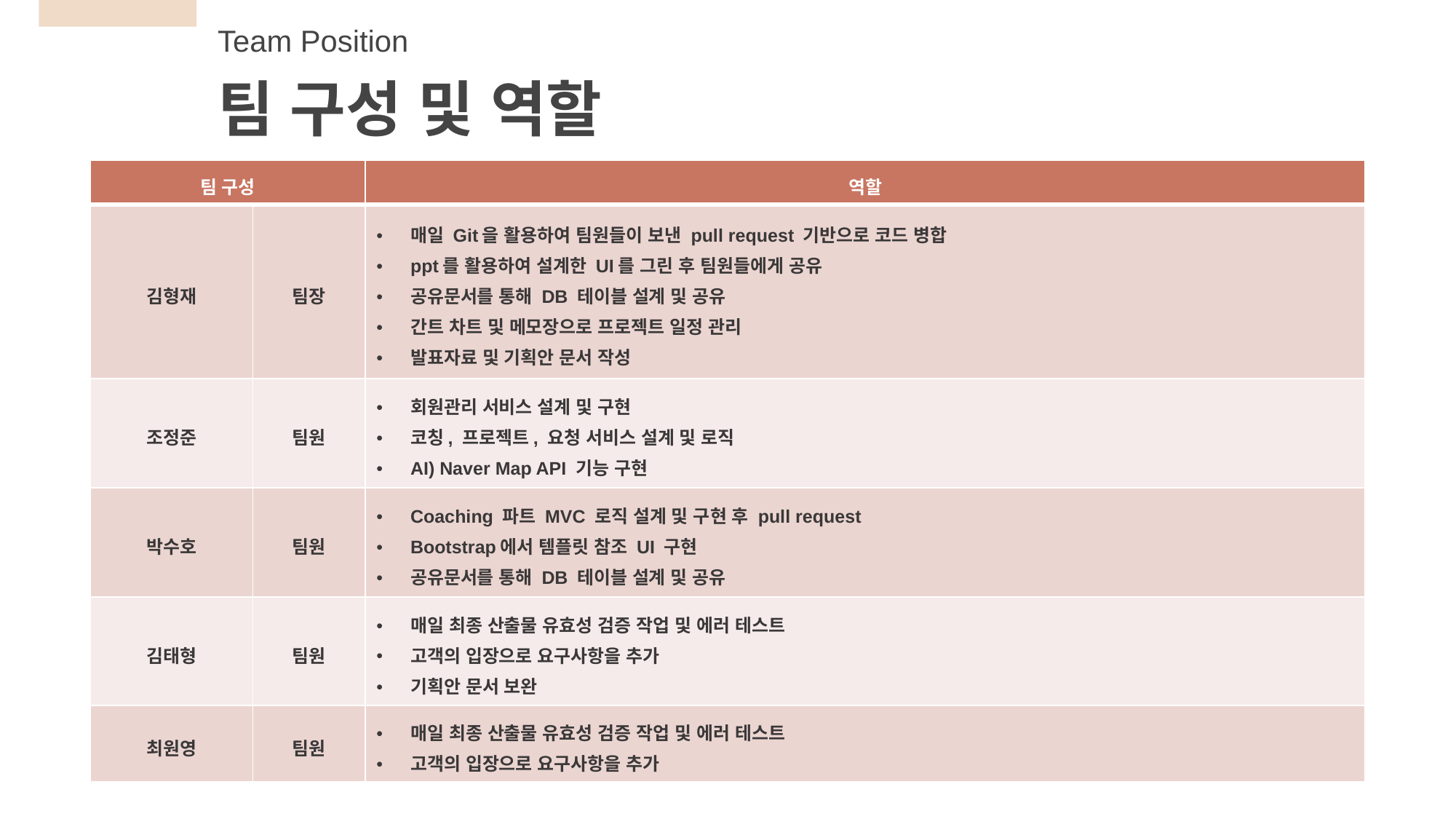

Team Position
팀 구성 및 역할
| 팀 구성 |  | 역할 |
| --- | --- | --- |
| 김형재 | 팀장 | 매일 Git을 활용하여 팀원들이 보낸 pull request 기반으로 코드 병합 ppt를 활용하여 설계한 UI를 그린 후 팀원들에게 공유 공유문서를 통해 DB 테이블 설계 및 공유 간트 차트 및 메모장으로 프로젝트 일정 관리 발표자료 및 기획안 문서 작성 |
| 조정준 | 팀원 | 회원관리 서비스 설계 및 구현 코칭, 프로젝트, 요청 서비스 설계 및 로직 AI) Naver Map API 기능 구현 |
| 박수호 | 팀원 | Coaching 파트 MVC 로직 설계 및 구현 후 pull request Bootstrap에서 템플릿 참조 UI 구현 공유문서를 통해 DB 테이블 설계 및 공유 |
| 김태형 | 팀원 | 매일 최종 산출물 유효성 검증 작업 및 에러 테스트 고객의 입장으로 요구사항을 추가 기획안 문서 보완 |
| 최원영 | 팀원 | 매일 최종 산출물 유효성 검증 작업 및 에러 테스트 고객의 입장으로 요구사항을 추가 |